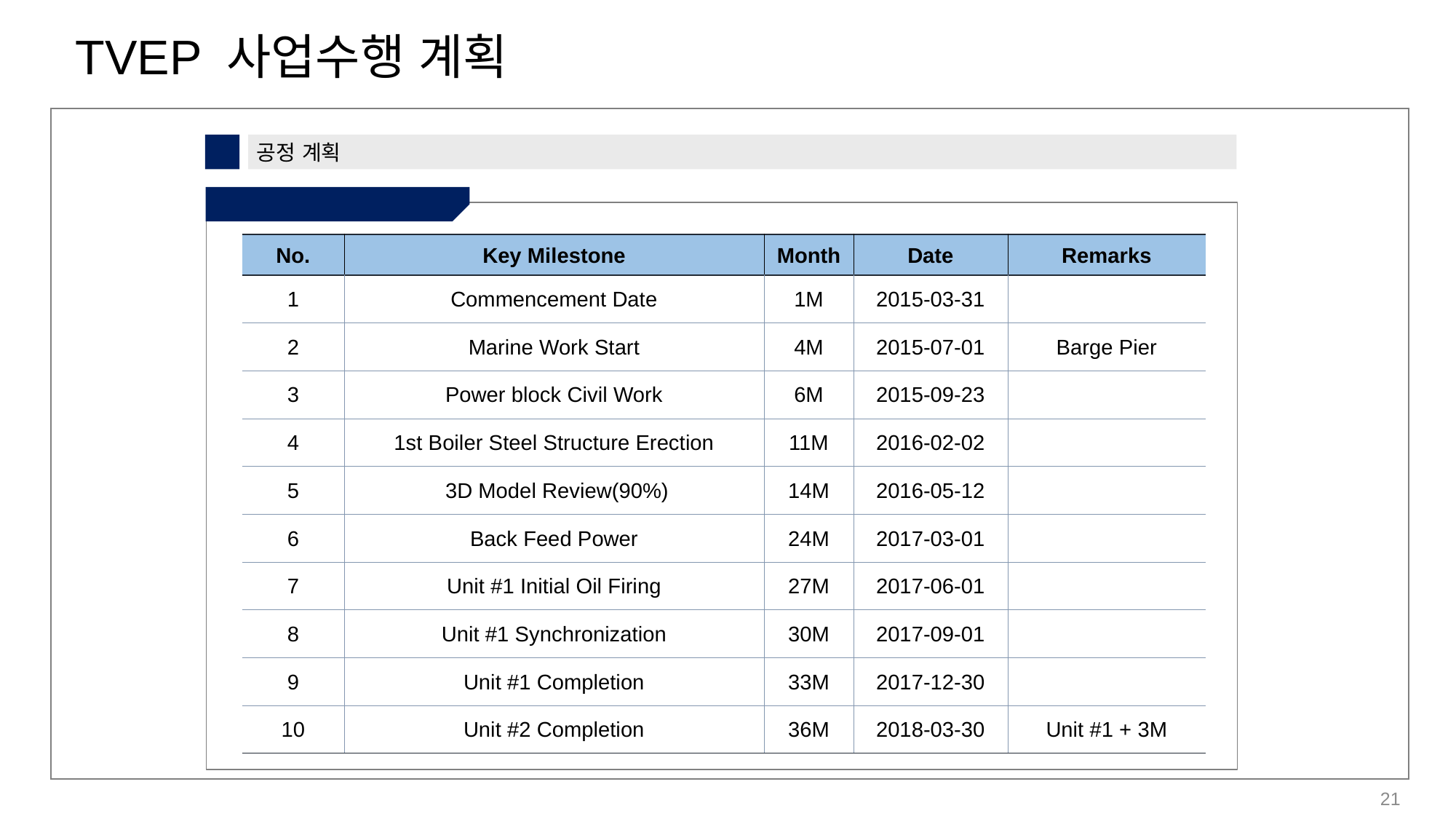

3
공정 계획
① Key Milestone

| No. | Key Milestone | Month | Date | Remarks |
| --- | --- | --- | --- | --- |
| 1 | Commencement Date | 1M | 2015-03-31 |  |
| 2 | Marine Work Start | 4M | 2015-07-01 | Barge Pier |
| 3 | Power block Civil Work | 6M | 2015-09-23 |  |
| 4 | 1st Boiler Steel Structure Erection | 11M | 2016-02-02 |  |
| 5 | 3D Model Review(90%) | 14M | 2016-05-12 |  |
| 6 | Back Feed Power | 24M | 2017-03-01 |  |
| 7 | Unit #1 Initial Oil Firing | 27M | 2017-06-01 |  |
| 8 | Unit #1 Synchronization | 30M | 2017-09-01 |  |
| 9 | Unit #1 Completion | 33M | 2017-12-30 |  |
| 10 | Unit #2 Completion | 36M | 2018-03-30 | Unit #1 + 3M |
21